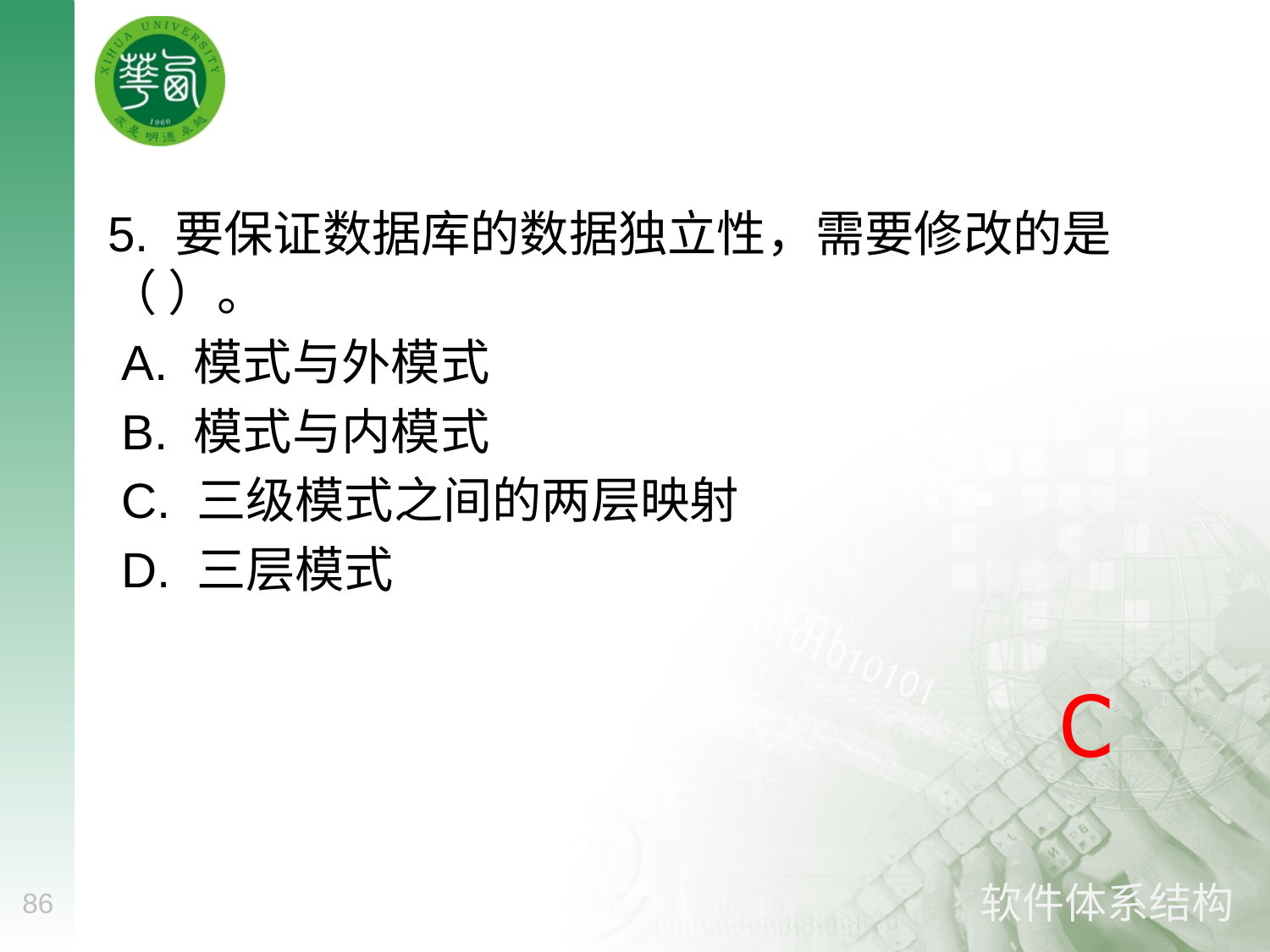

#
5. 要保证数据库的数据独立性，需要修改的是（ ）。
 A. 模式与外模式
 B. 模式与内模式
 C. 三级模式之间的两层映射
 D. 三层模式
C
86